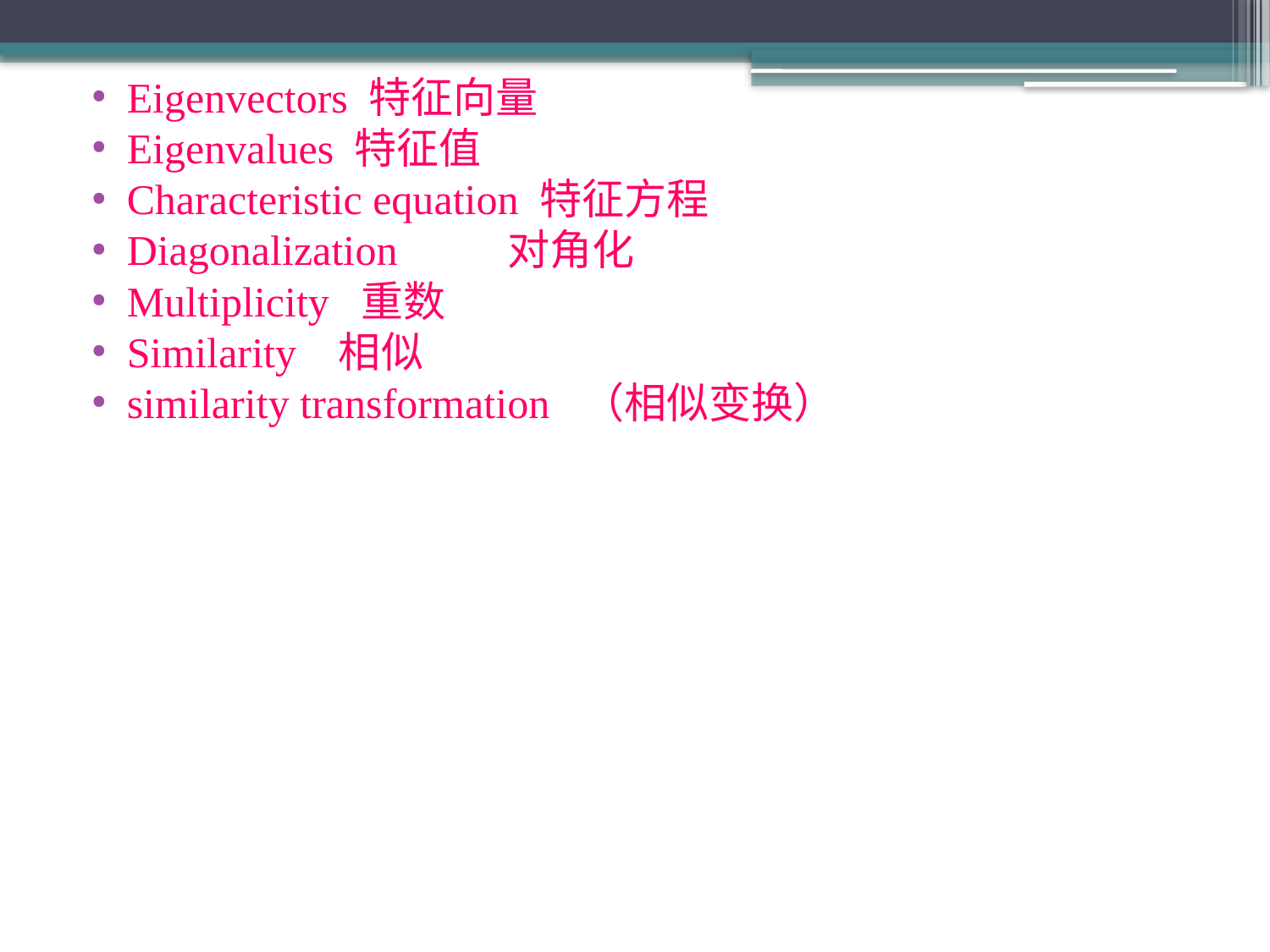

Eigenvectors 特征向量
Eigenvalues 特征值
Characteristic equation 特征方程
Diagonalization 	对角化
Multiplicity  重数
Similarity   相似
similarity transformation  （相似变换）